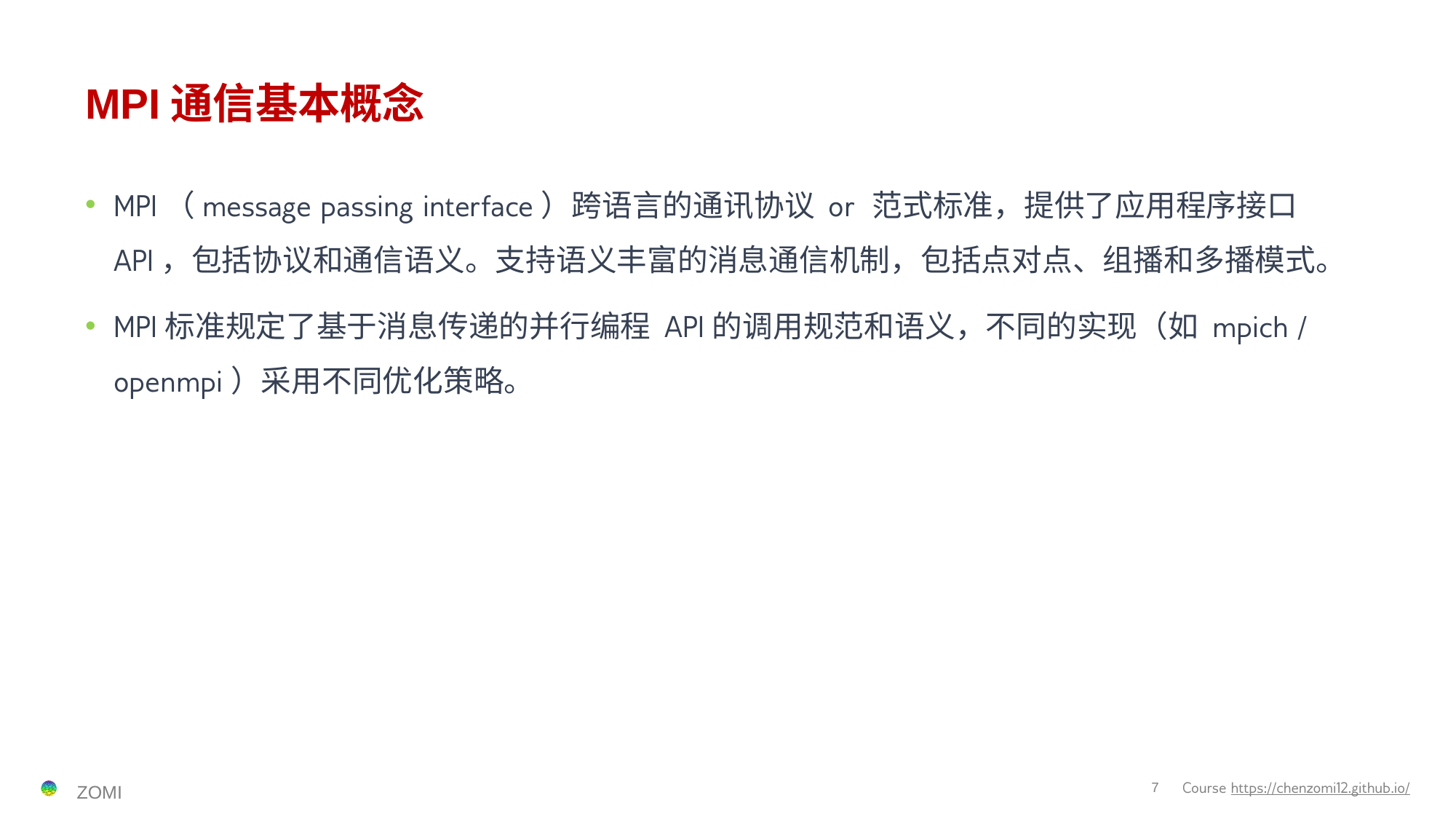

# MPI通信基本概念
MPI（message passing interface）跨语言的通讯协议 or 范式标准，提供了应用程序接口 API，包括协议和通信语义。支持语义丰富的消息通信机制，包括点对点、组播和多播模式。
MPI标准规定了基于消息传递的并行编程 API的调用规范和语义，不同的实现（如 mpich / openmpi）采用不同优化策略。